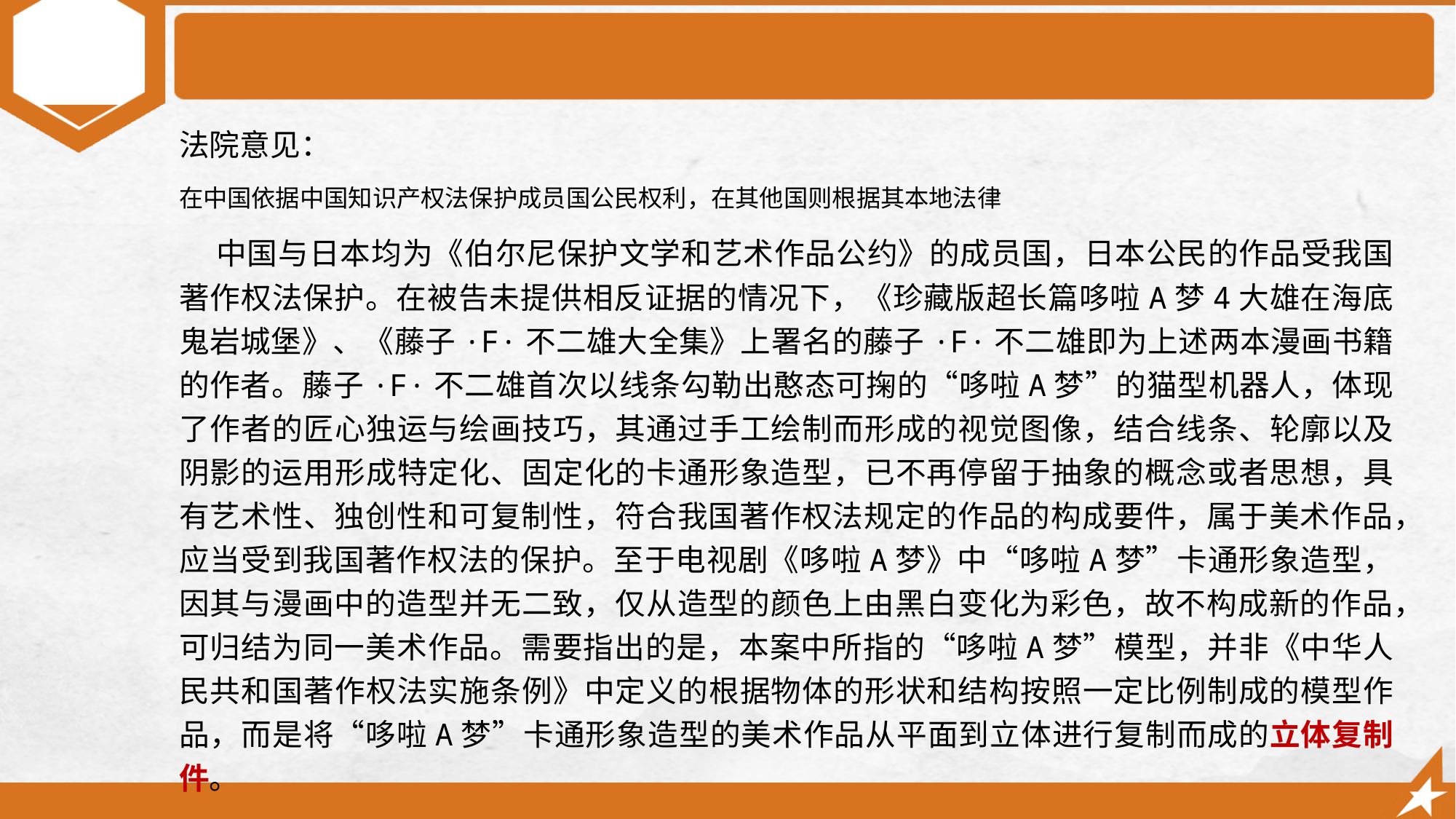

法院意见：
在中国依据中国知识产权法保护成员国公民权利，在其他国则根据其本地法律
    中国与日本均为《伯尔尼保护文学和艺术作品公约》的成员国，日本公民的作品受我国著作权法保护。在被告未提供相反证据的情况下，《珍藏版超长篇哆啦A梦4大雄在海底鬼岩城堡》、《藤子·F·不二雄大全集》上署名的藤子·F·不二雄即为上述两本漫画书籍的作者。藤子·F·不二雄首次以线条勾勒出憨态可掬的“哆啦A梦”的猫型机器人，体现了作者的匠心独运与绘画技巧，其通过手工绘制而形成的视觉图像，结合线条、轮廓以及阴影的运用形成特定化、固定化的卡通形象造型，已不再停留于抽象的概念或者思想，具有艺术性、独创性和可复制性，符合我国著作权法规定的作品的构成要件，属于美术作品，应当受到我国著作权法的保护。至于电视剧《哆啦A梦》中“哆啦A梦”卡通形象造型，因其与漫画中的造型并无二致，仅从造型的颜色上由黑白变化为彩色，故不构成新的作品，可归结为同一美术作品。需要指出的是，本案中所指的“哆啦A梦”模型，并非《中华人民共和国著作权法实施条例》中定义的根据物体的形状和结构按照一定比例制成的模型作品，而是将“哆啦A梦”卡通形象造型的美术作品从平面到立体进行复制而成的立体复制件。